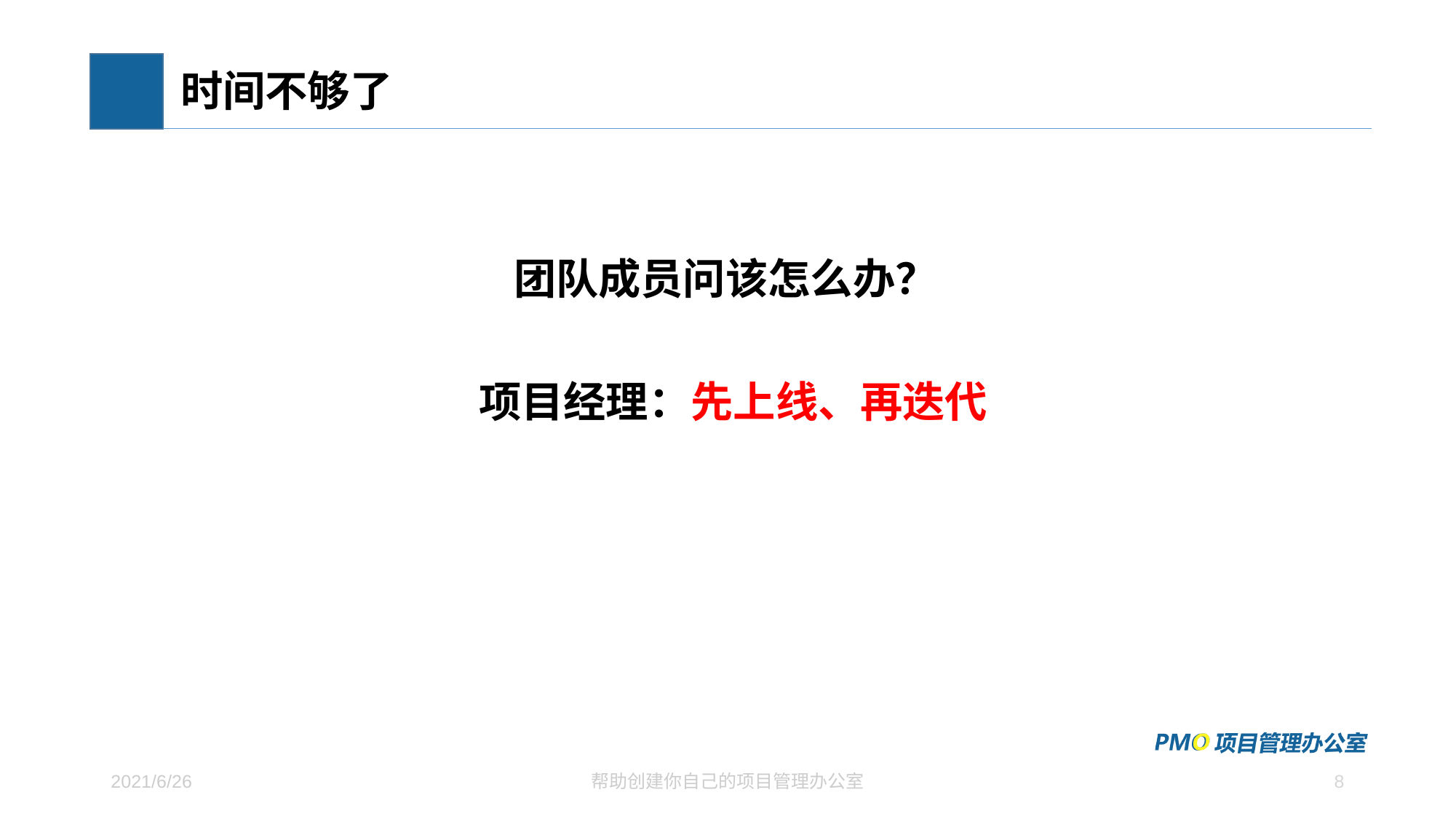

# 时间不够了
团队成员问该怎么办？
项目经理：先上线、再迭代
8
2021/6/26
帮助创建你自己的项目管理办公室